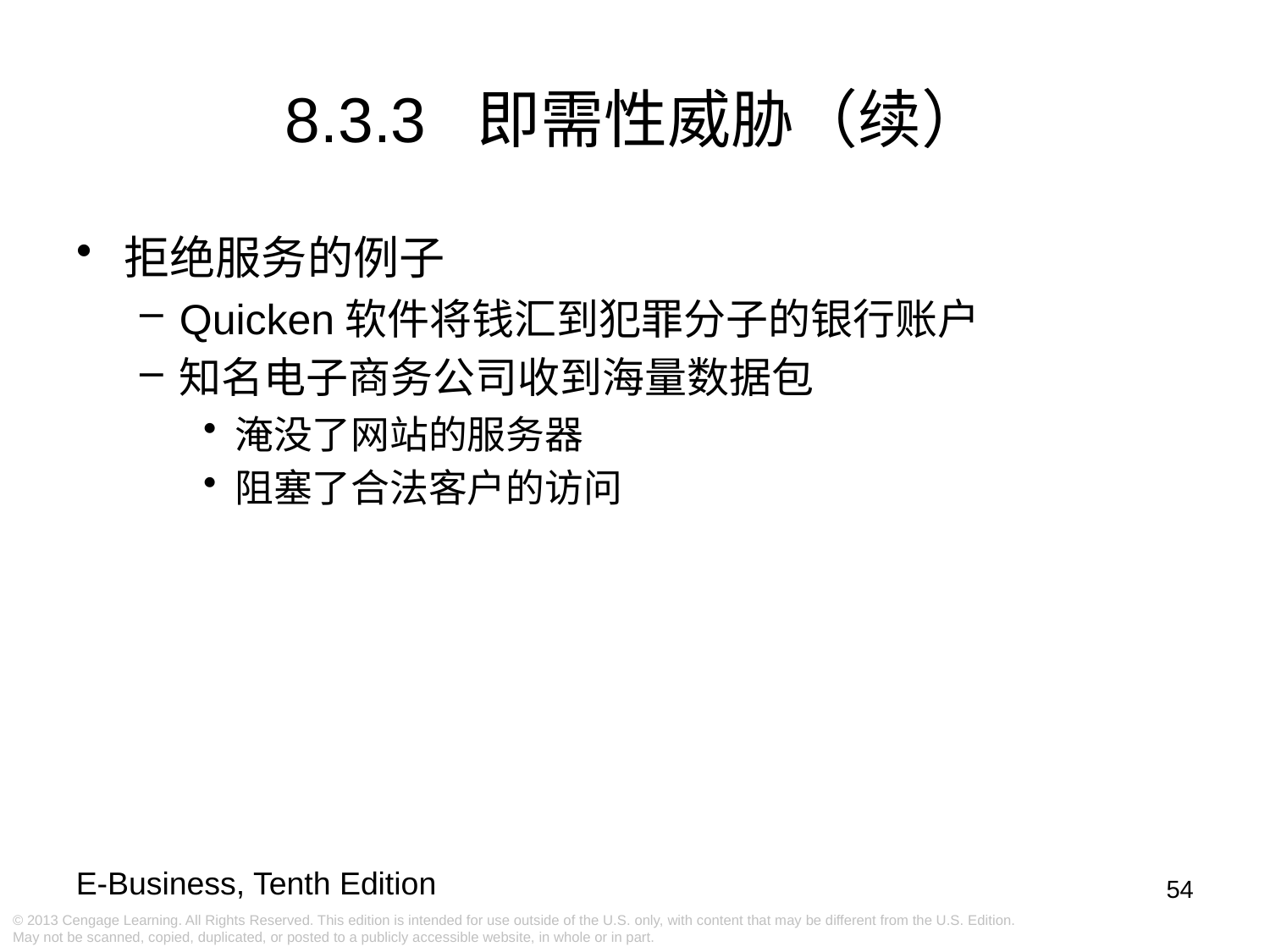

8.3.3  即需性威胁（续）
拒绝服务的例子
Quicken软件将钱汇到犯罪分子的银行账户
知名电子商务公司收到海量数据包
淹没了网站的服务器
阻塞了合法客户的访问
54